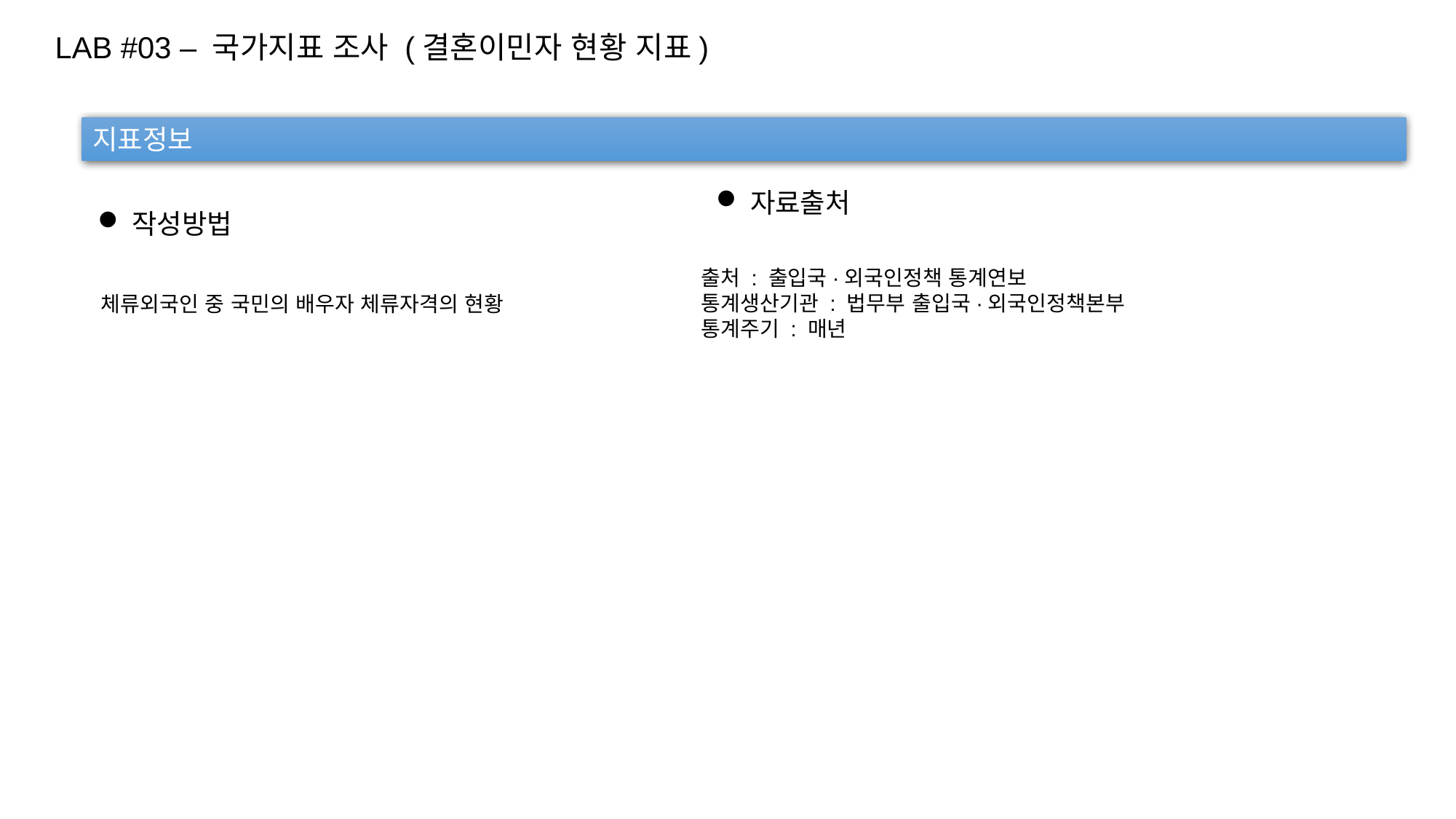

LAB #03 – 국가지표 조사 (결혼이민자 현황 지표)
지표정보
자료출처
작성방법
출처 : 출입국·외국인정책 통계연보
통계생산기관 : 법무부 출입국·외국인정책본부
통계주기 : 매년
체류외국인 중 국민의 배우자 체류자격의 현황